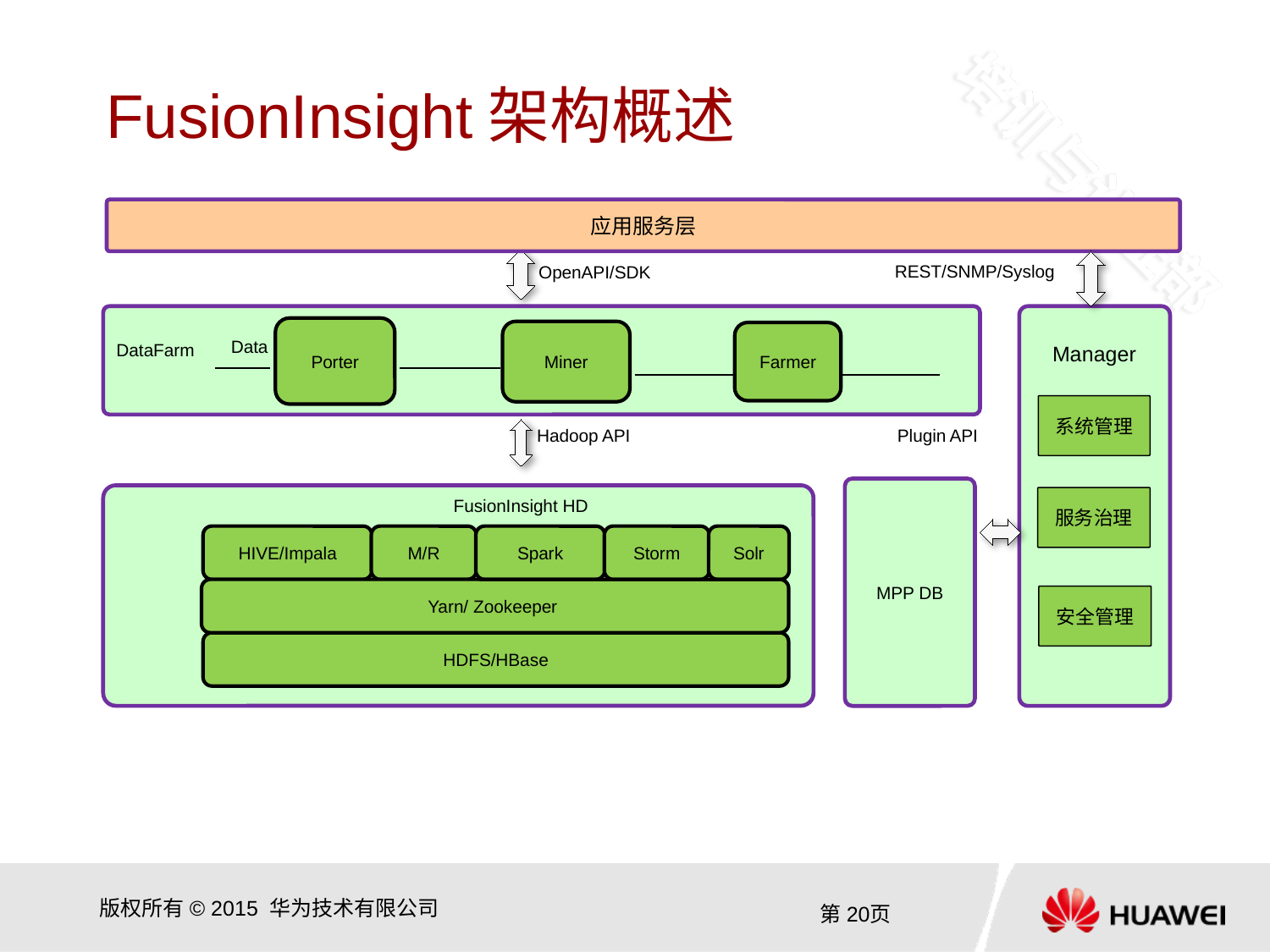

# FusionInsight架构概述
应用服务层
REST/SNMP/Syslog
OpenAPI/SDK

Porter
Miner
Farmer
Data
DataFarm
Manager
系统管理
Hadoop API
Plugin API

MPP DB

FusionInsight HD
服务治理

HIVE/Impala
M/R
Spark
Storm
Solr
Yarn/ Zookeeper
安全管理
HDFS/HBase